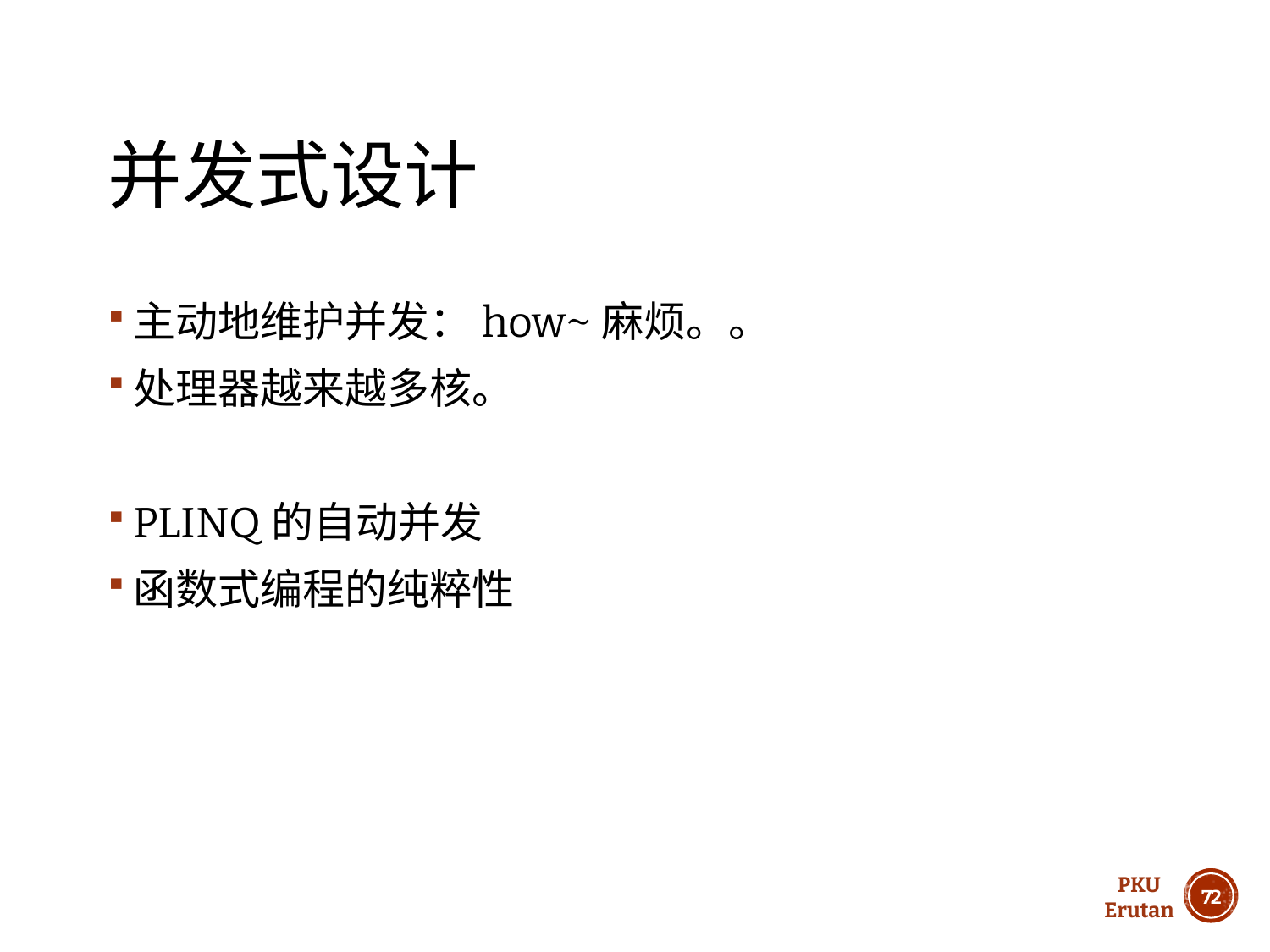

# 并发式设计
主动地维护并发：how~麻烦。。
处理器越来越多核。

PLINQ的自动并发
函数式编程的纯粹性

PKU
Erutan
72